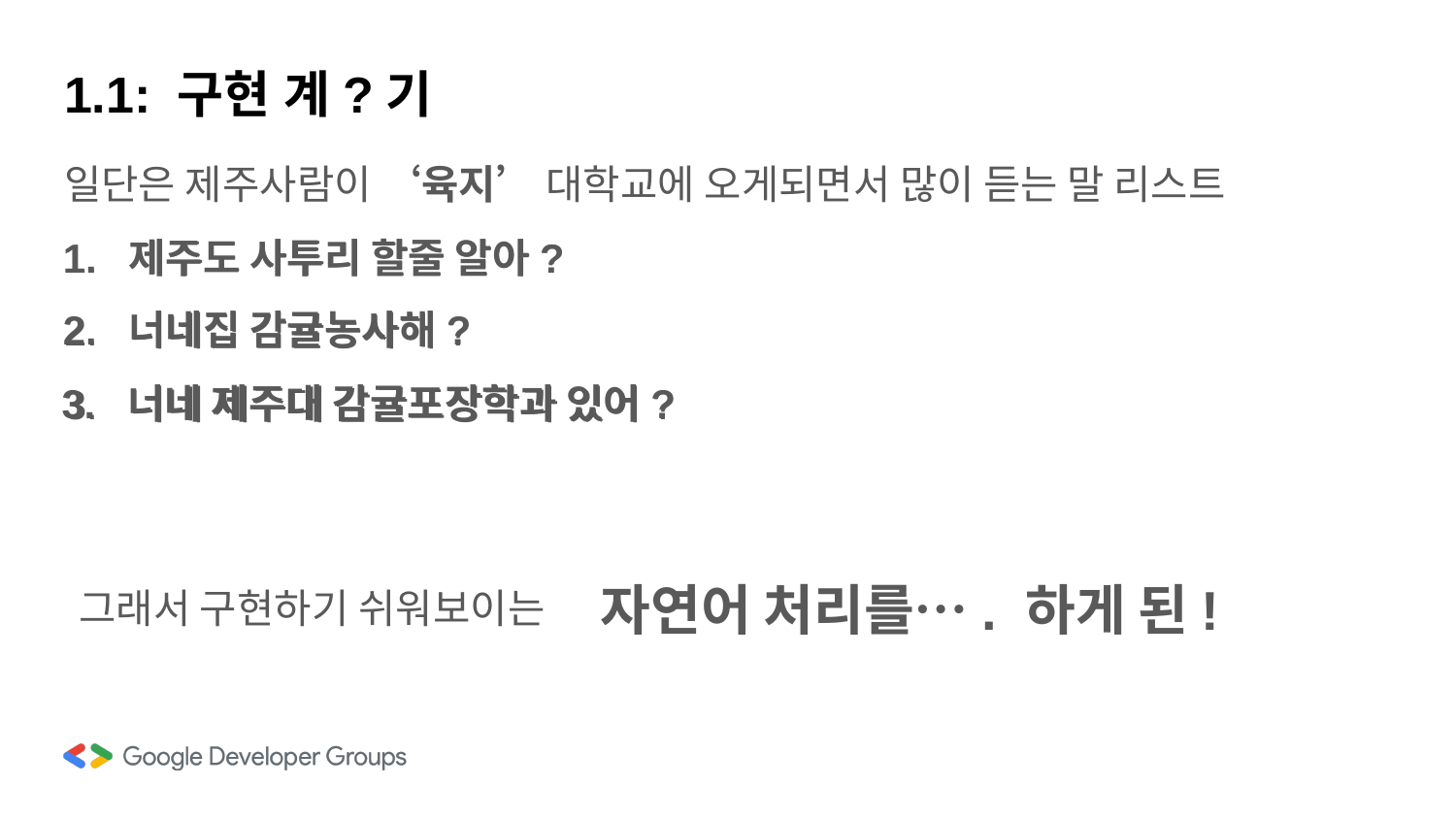

# 1.1: 구현 계?기
일단은 제주사람이 ‘육지’ 대학교에 오게되면서 많이 듣는 말 리스트
1.  제주도 사투리 할줄 알아?
1.  제주도 사투리 할줄 알아?
2.  너네집 감귤농사해?
2.  너네집 감귤농사해?
3.  너네 제주대 감귤포장학과 있어?
3.  너네 제주대 감귤포장학과 있어?
자연어 처리를…. 하게 된!
그래서 구현하기 쉬워보이는